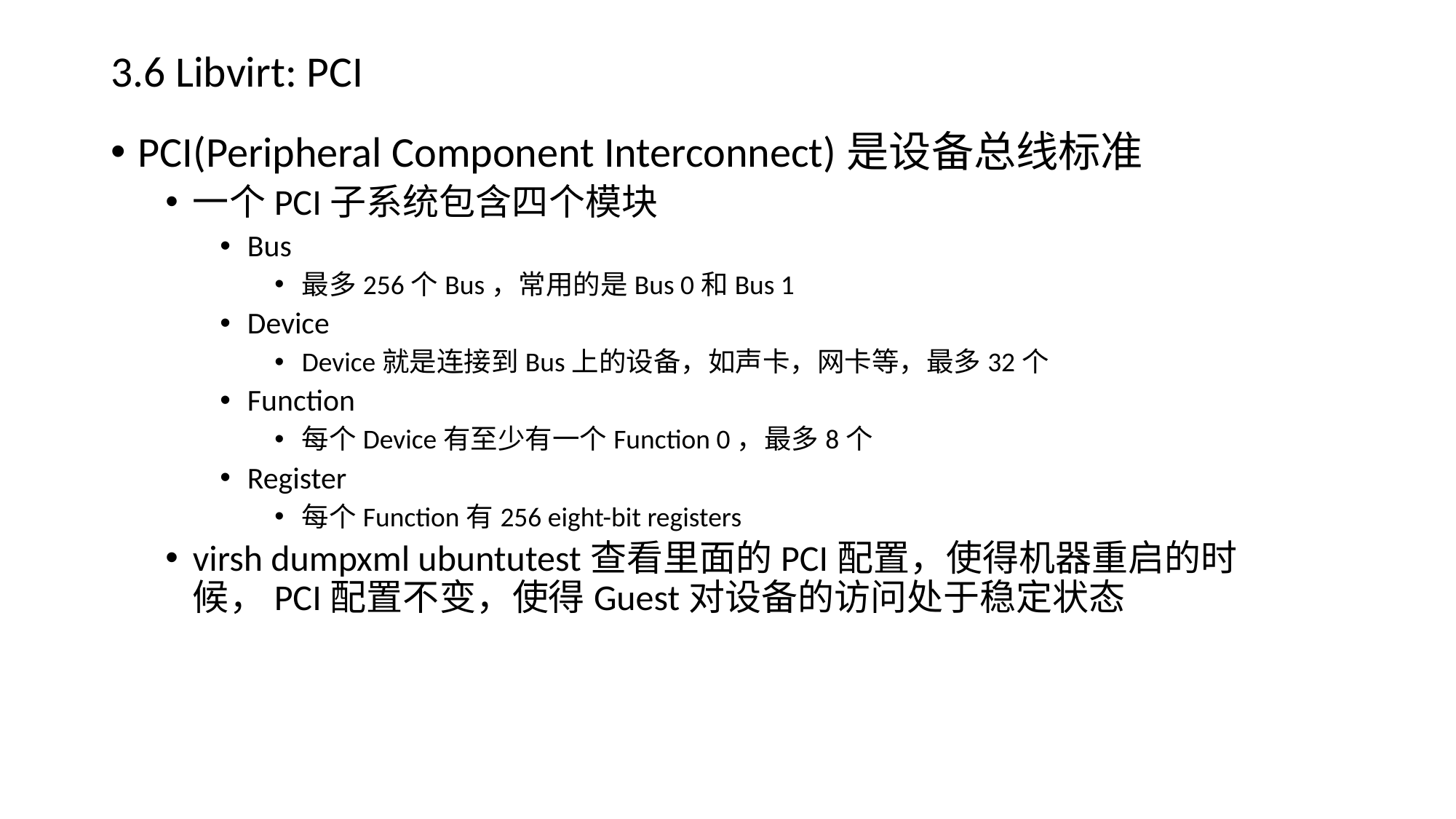

# 3.6 Libvirt: PCI
PCI(Peripheral Component Interconnect)是设备总线标准
一个PCI子系统包含四个模块
Bus
最多256个Bus，常用的是Bus 0和Bus 1
Device
Device就是连接到Bus上的设备，如声卡，网卡等，最多32个
Function
每个Device有至少有一个Function 0，最多8个
Register
每个Function有256 eight-bit registers
virsh dumpxml ubuntutest查看里面的PCI配置，使得机器重启的时候，PCI配置不变，使得Guest对设备的访问处于稳定状态